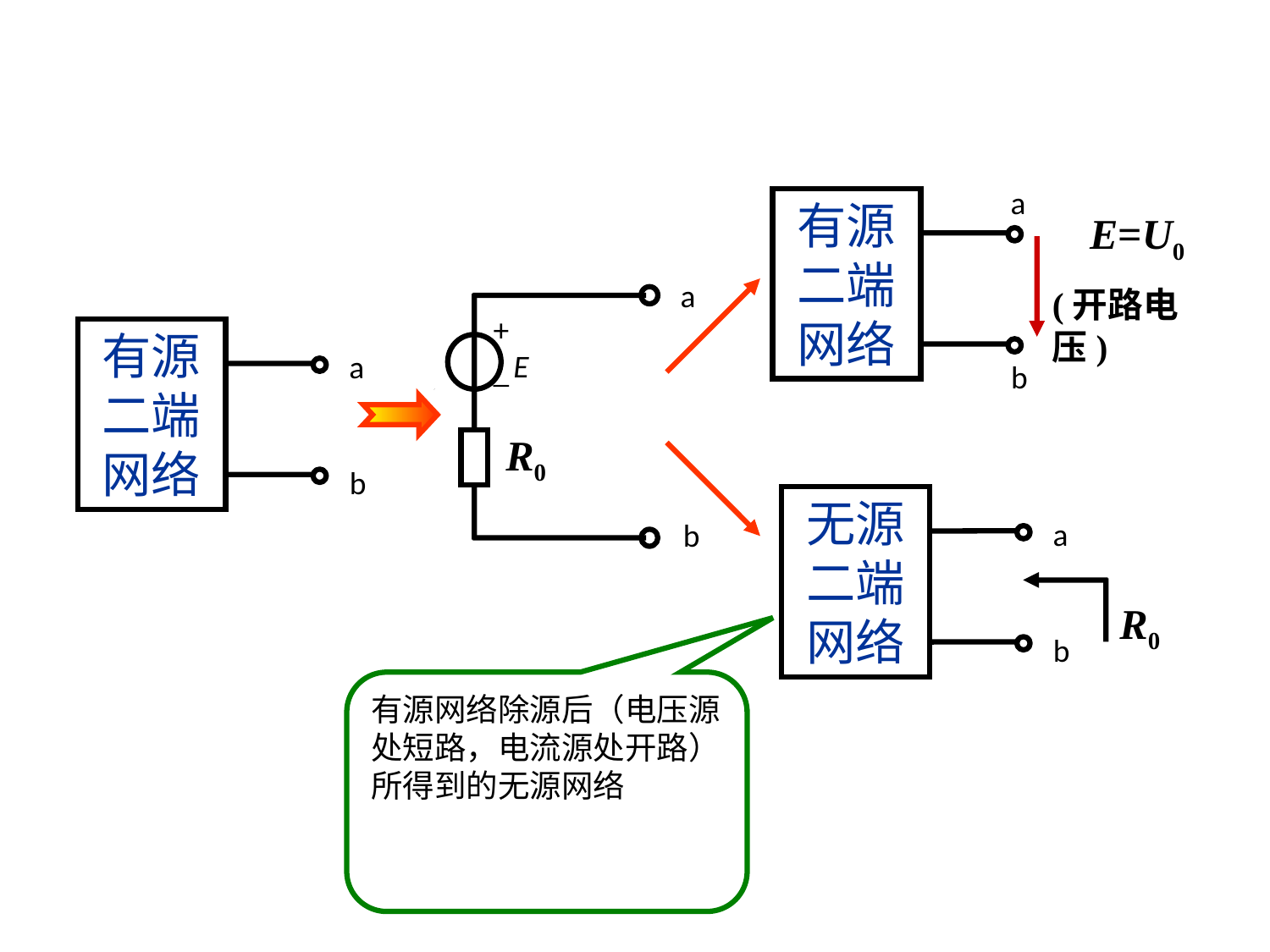

a
有源二端网络

b
E=U0
(开路电压)

a

+
_

E

R0

b

有源二端网络
a

b

无源二端网络
a

b

R0
有源网络除源后（电压源处短路，电流源处开路）所得到的无源网络